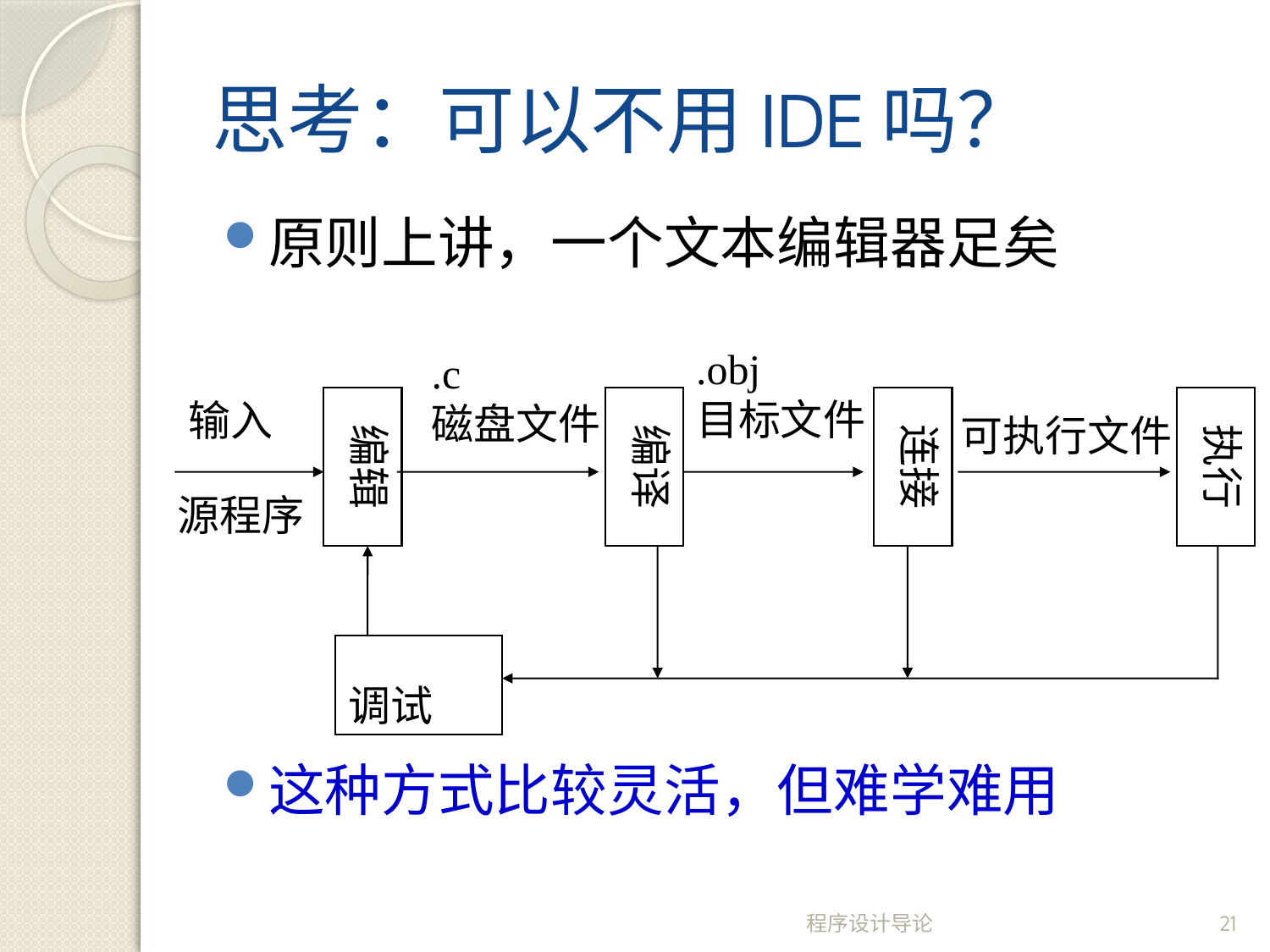

# 思考：可以不用IDE吗？
原则上讲，一个文本编辑器足矣

这种方式比较灵活，但难学难用
.obj
目标文件
.c
磁盘文件

可执行文件
输入
编辑
编译
连接
执行

源程序

调试

程序设计导论
21